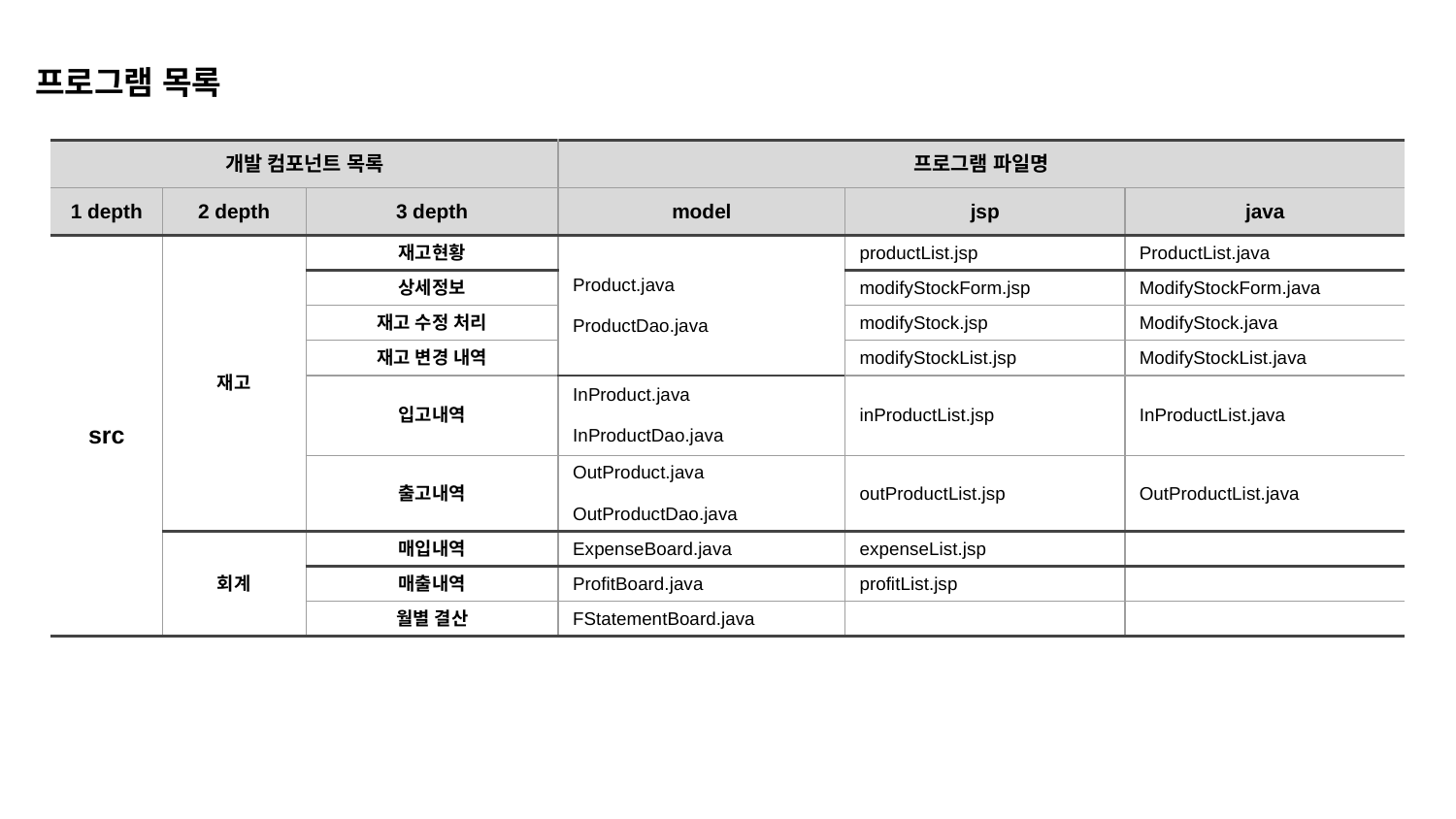

프로그램 목록
| 개발 컴포넌트 목록 |  |  | 프로그램 파일명 | 프로그램 파일명 |  |
| --- | --- | --- | --- | --- | --- |
| 1 depth | 2 depth | 3 depth | model | jsp | java |
| src | 재고 | 재고현황 | Product.java ProductDao.java | productList.jsp | ProductList.java |
|  |  | 상세정보 |  | modifyStockForm.jsp | ModifyStockForm.java |
|  |  | 재고 수정 처리 |  | modifyStock.jsp | ModifyStock.java |
|  |  | 재고 변경 내역 |  | modifyStockList.jsp | ModifyStockList.java |
|  |  | 입고내역 | InProduct.java InProductDao.java | inProductList.jsp | InProductList.java |
|  |  | 출고내역 | OutProduct.java OutProductDao.java | outProductList.jsp | OutProductList.java |
|  | 회계 | 매입내역 | ExpenseBoard.java | expenseList.jsp |  |
|  |  | 매출내역 | ProfitBoard.java | profitList.jsp |  |
|  |  | 월별 결산 | FStatementBoard.java |  |  |